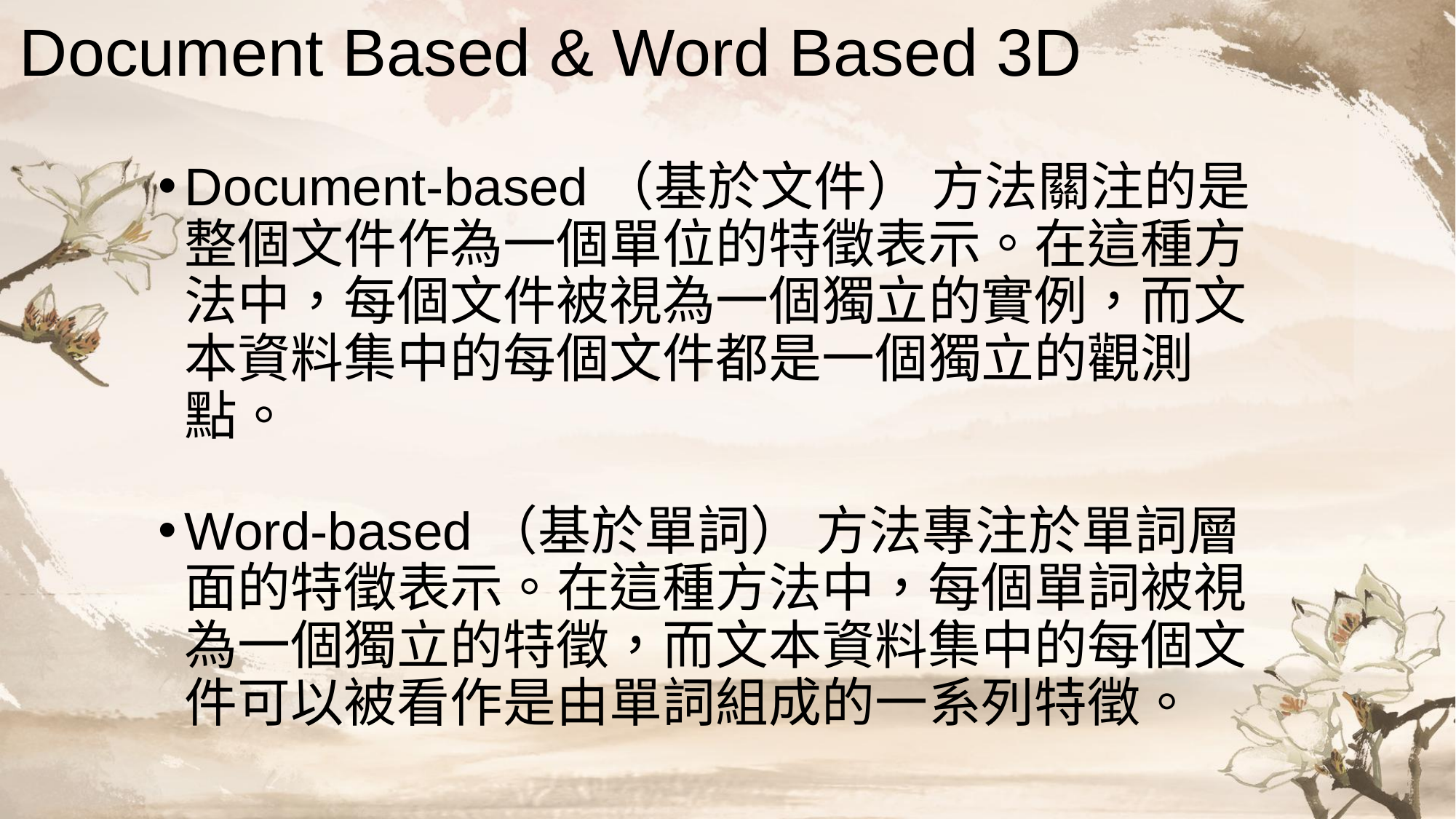

# Document Based & Word Based 3D
Document-based（基於文件） 方法關注的是整個文件作為一個單位的特徵表示。在這種方法中，每個文件被視為一個獨立的實例，而文本資料集中的每個文件都是一個獨立的觀測點。

Word-based（基於單詞） 方法專注於單詞層面的特徵表示。在這種方法中，每個單詞被視為一個獨立的特徵，而文本資料集中的每個文件可以被看作是由單詞組成的一系列特徵。